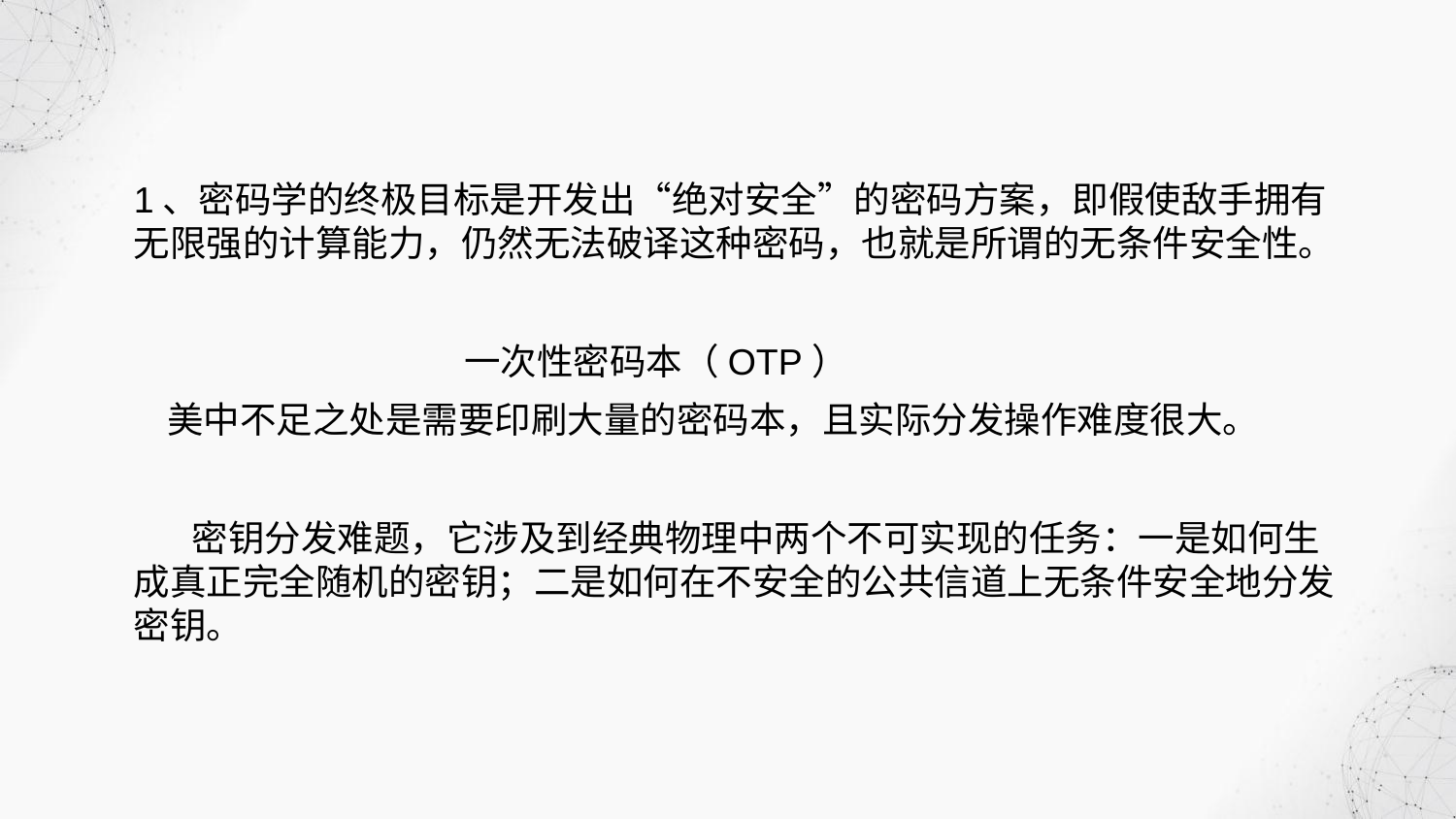

1、密码学的终极目标是开发出“绝对安全”的密码方案，即假使敌手拥有无限强的计算能力，仍然无法破译这种密码，也就是所谓的无条件安全性。

                                       一次性密码本（OTP）
   美中不足之处是需要印刷大量的密码本，且实际分发操作难度很大。

      密钥分发难题，它涉及到经典物理中两个不可实现的任务：一是如何生成真正完全随机的密钥；二是如何在不安全的公共信道上无条件安全地分发密钥。